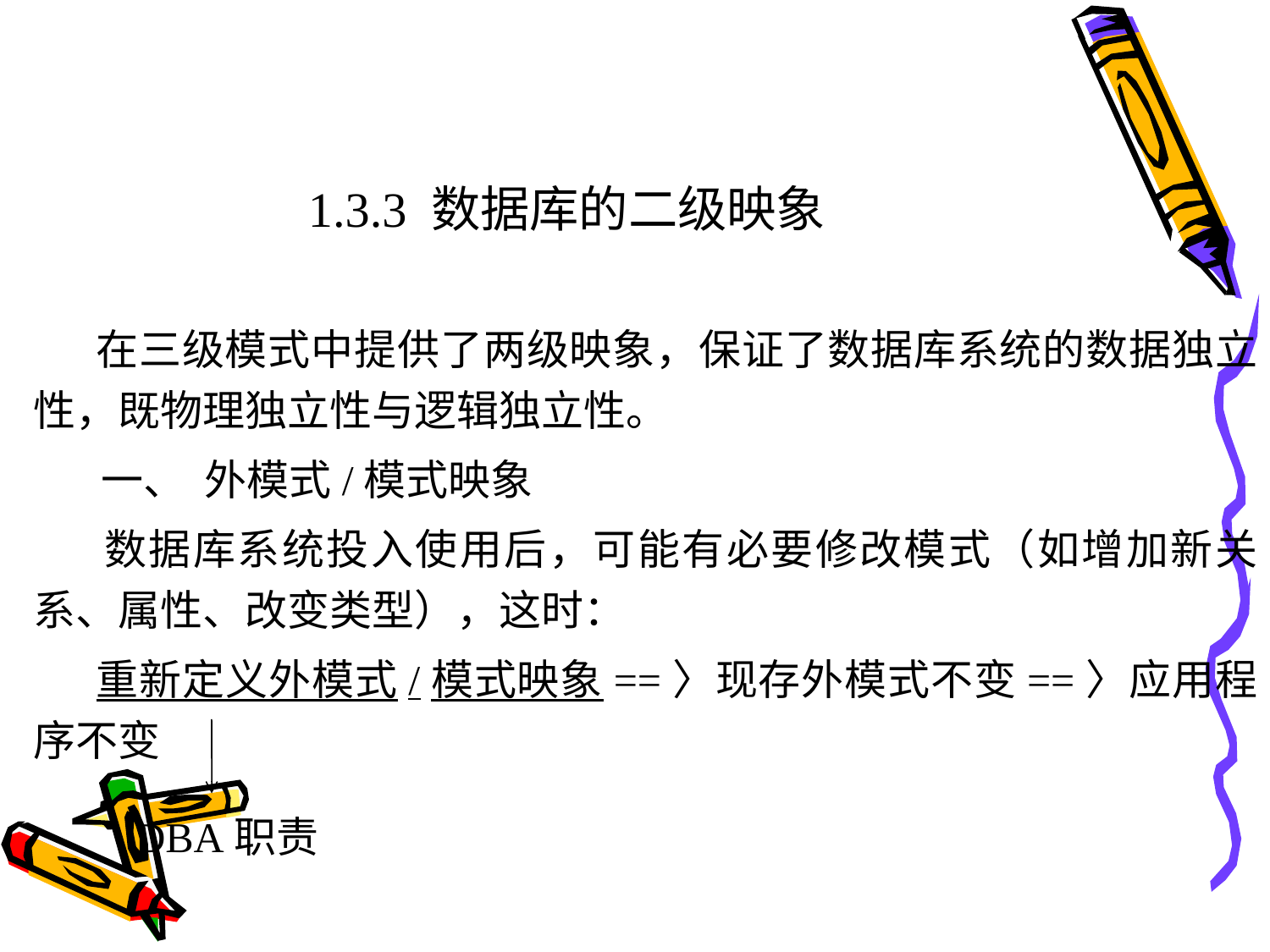

# 1.3.3 数据库的二级映象
     在三级模式中提供了两级映象，保证了数据库系统的数据独立 性，既物理独立性与逻辑独立性。
      一、  外模式/模式映象
     数据库系统投入使用后，可能有必要修改模式（如增加新关系、属性、改变类型），这时：
     重新定义外模式/模式映象==〉现存外模式不变==〉应用程序不变

 DBA职责